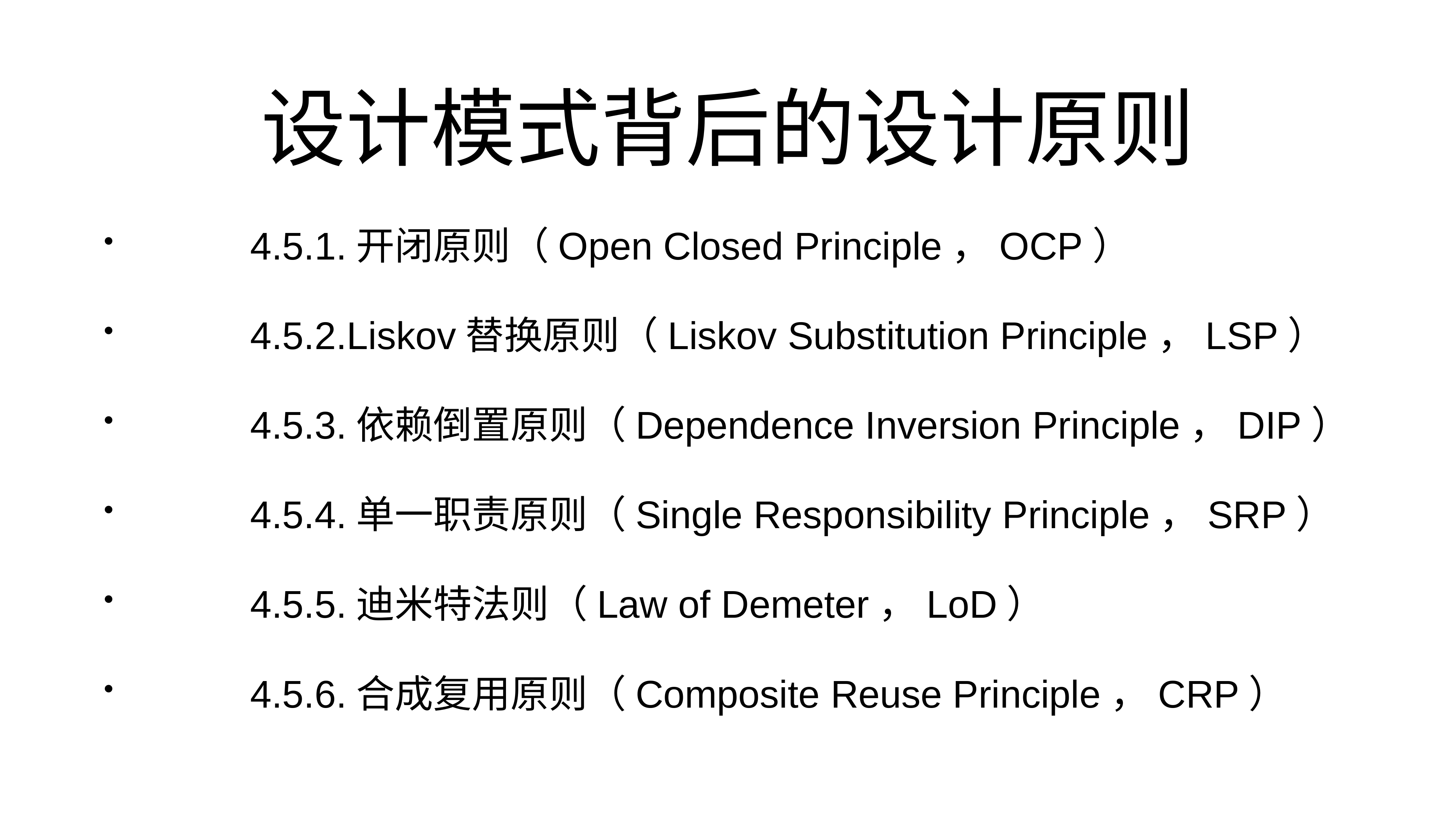

# 设计模式背后的设计原则
		4.5.1.开闭原则（Open Closed Principle，OCP）
		4.5.2.Liskov替换原则（Liskov Substitution Principle，LSP）
		4.5.3.依赖倒置原则（Dependence Inversion Principle，DIP）
		4.5.4.单一职责原则（Single Responsibility Principle，SRP）
		4.5.5.迪米特法则（Law of Demeter，LoD）
		4.5.6.合成复用原则（Composite Reuse Principle，CRP）